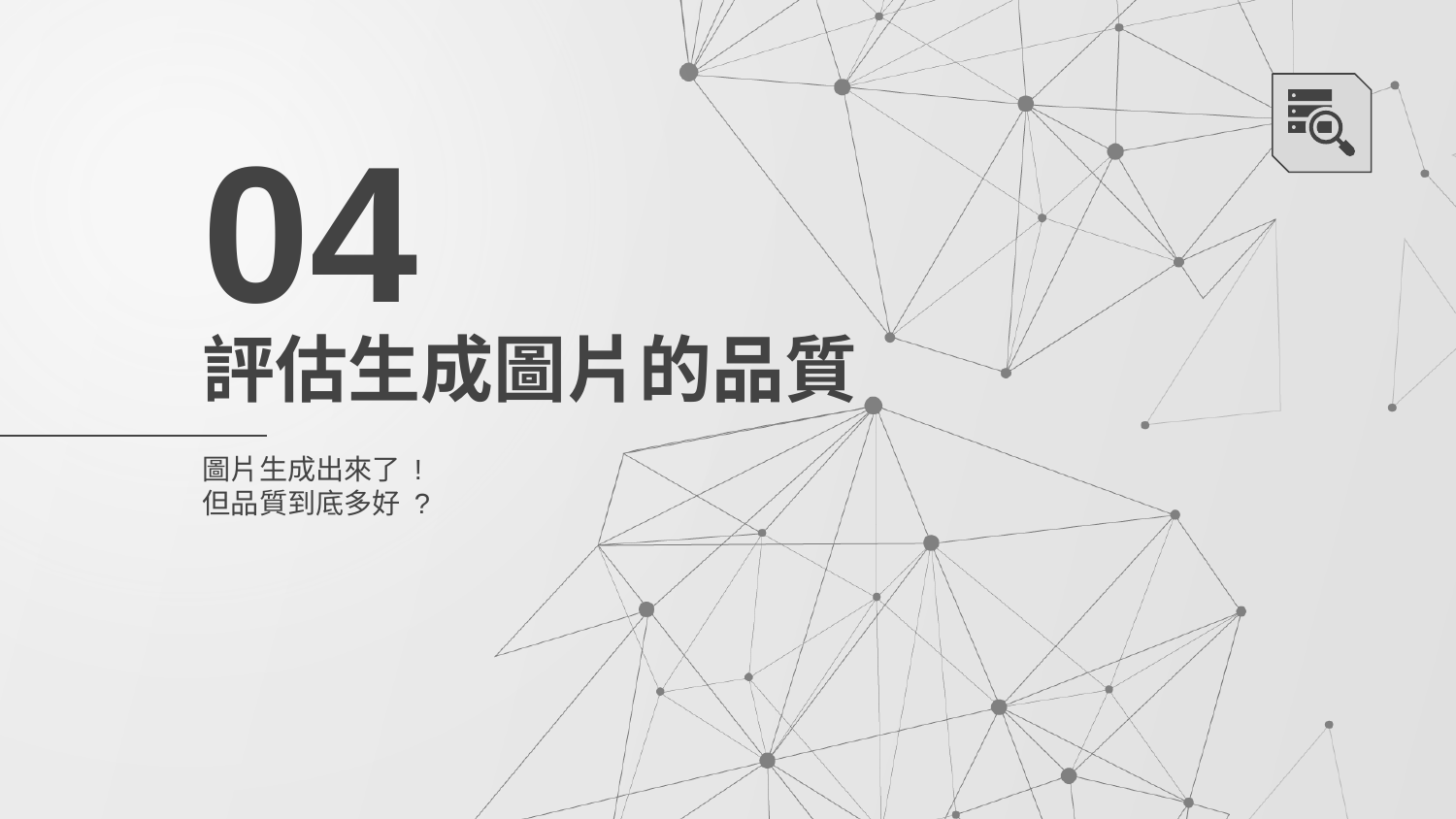

04
# 評估生成圖片的品質
圖片生成出來了 !
但品質到底多好 ?